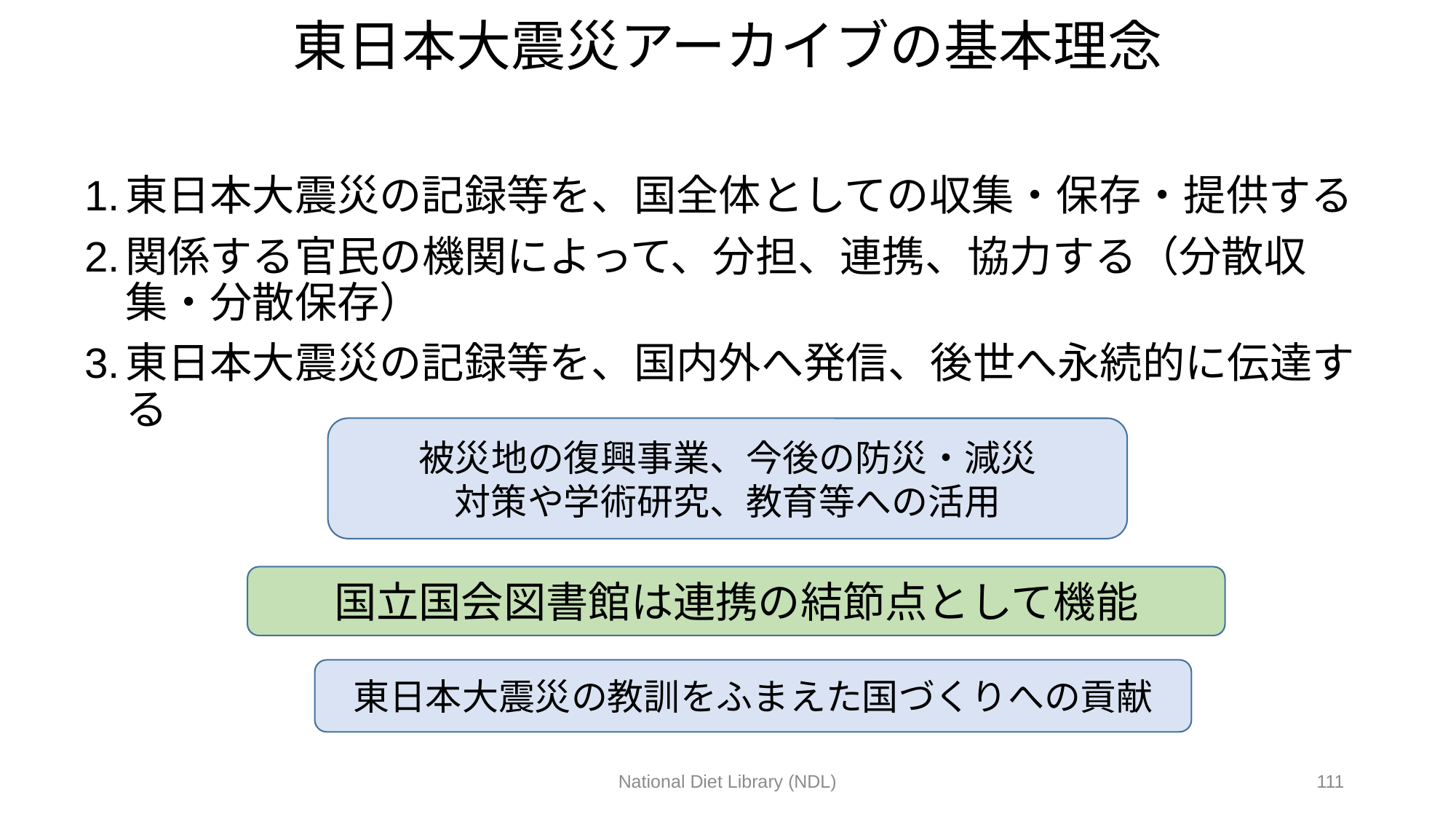

# 東日本大震災アーカイブの基本理念
東日本大震災の記録等を、国全体としての収集・保存・提供する
関係する官民の機関によって、分担、連携、協力する（分散収集・分散保存）
東日本大震災の記録等を、国内外へ発信、後世へ永続的に伝達する

被災地の復興事業、今後の防災・減災
対策や学術研究、教育等への活用
国立国会図書館は連携の結節点として機能
東日本大震災の教訓をふまえた国づくりへの貢献
National Diet Library (NDL)
111